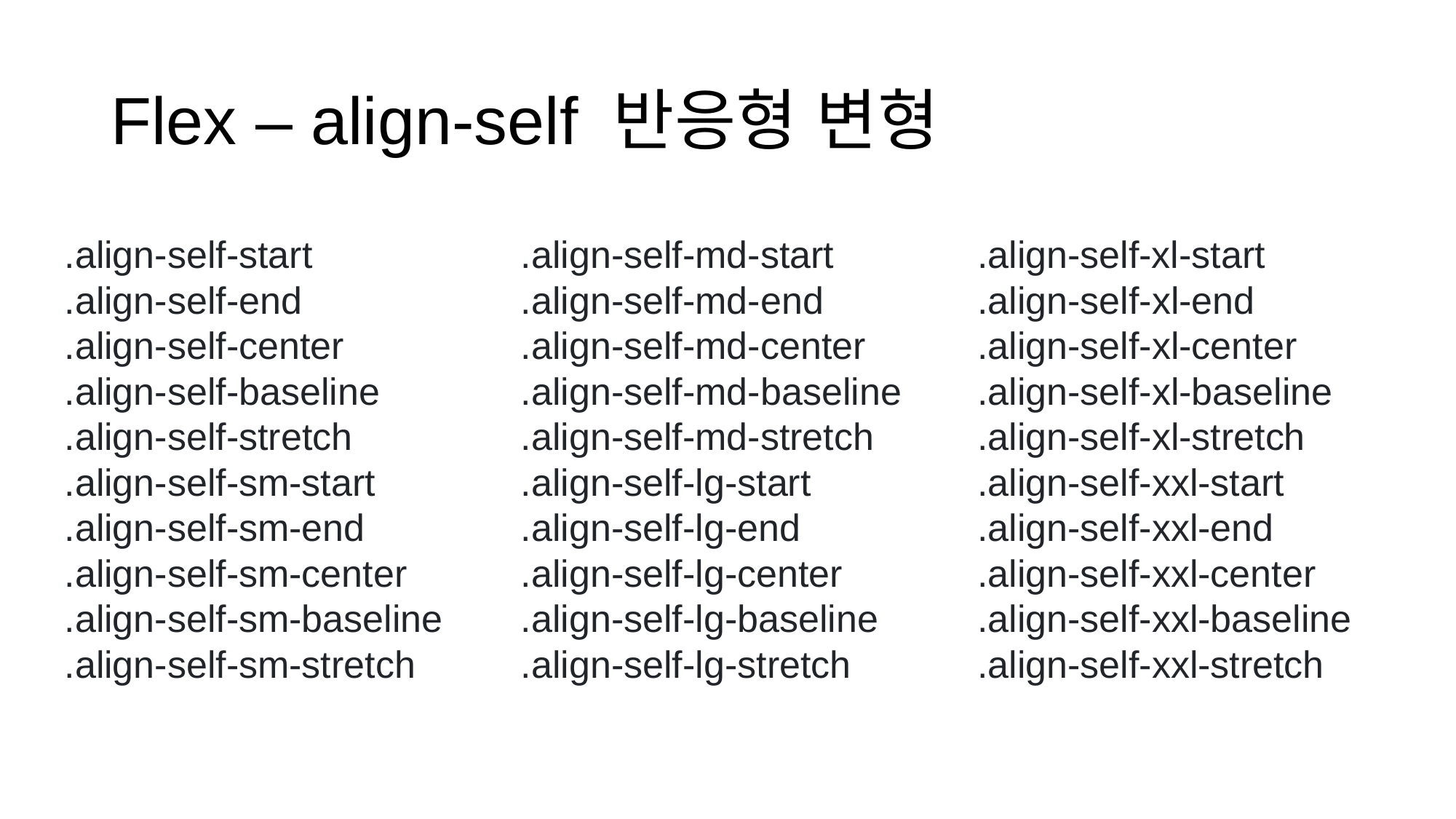

# Flex – align-self 반응형 변형
.align-self-start
.align-self-end
.align-self-center
.align-self-baseline
.align-self-stretch
.align-self-sm-start
.align-self-sm-end
.align-self-sm-center
.align-self-sm-baseline
.align-self-sm-stretch
.align-self-md-start
.align-self-md-end
.align-self-md-center
.align-self-md-baseline
.align-self-md-stretch
.align-self-lg-start
.align-self-lg-end
.align-self-lg-center
.align-self-lg-baseline
.align-self-lg-stretch
.align-self-xl-start
.align-self-xl-end
.align-self-xl-center
.align-self-xl-baseline
.align-self-xl-stretch
.align-self-xxl-start
.align-self-xxl-end
.align-self-xxl-center
.align-self-xxl-baseline
.align-self-xxl-stretch